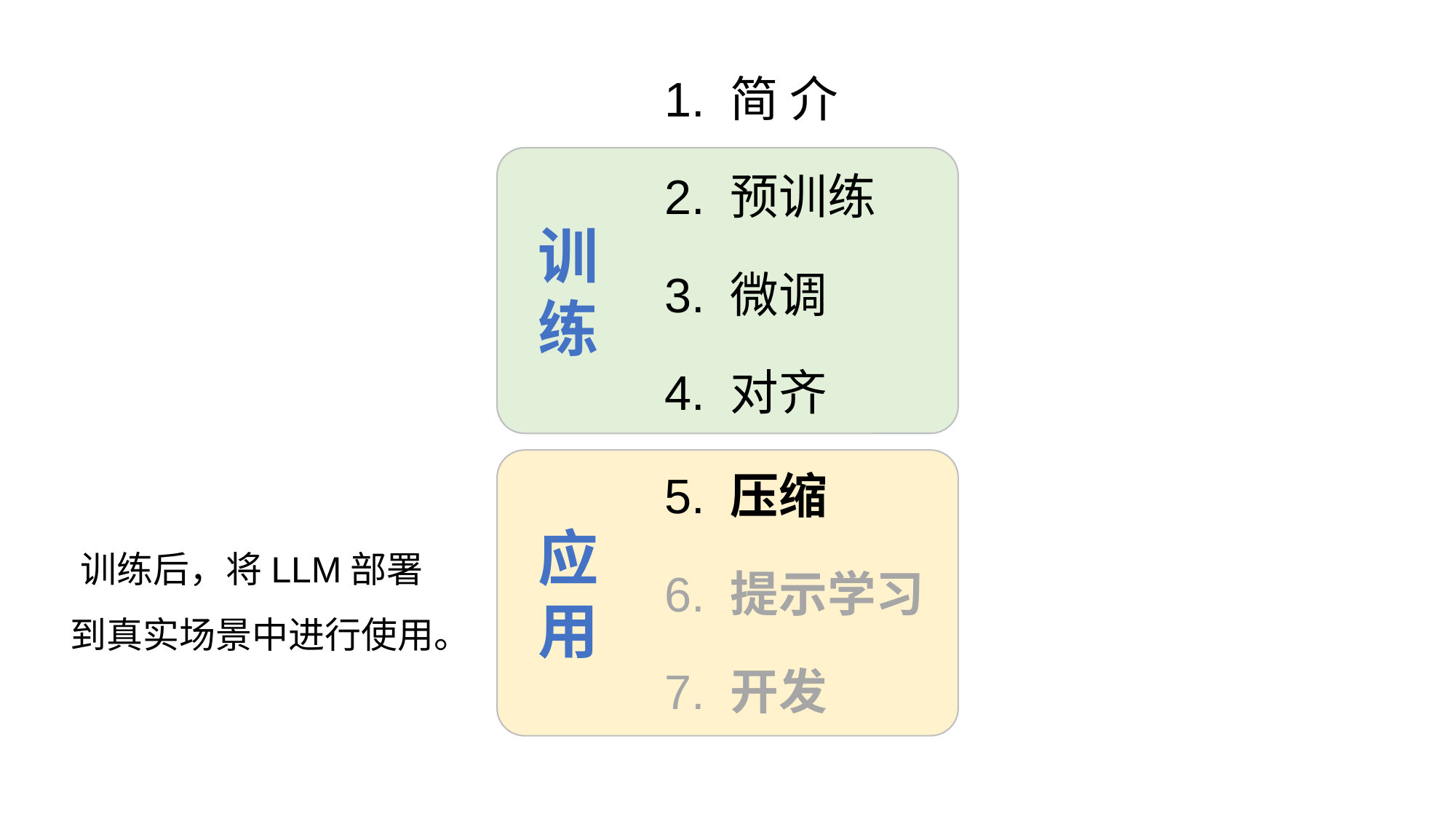

1. 简 介
训
练
 2. 预训练
 3. 微调
 4. 对齐
应
用
 5. 压缩
 6. 提示学习
 7. 开发
训练后，将LLM部署到真实场景中进行使用。